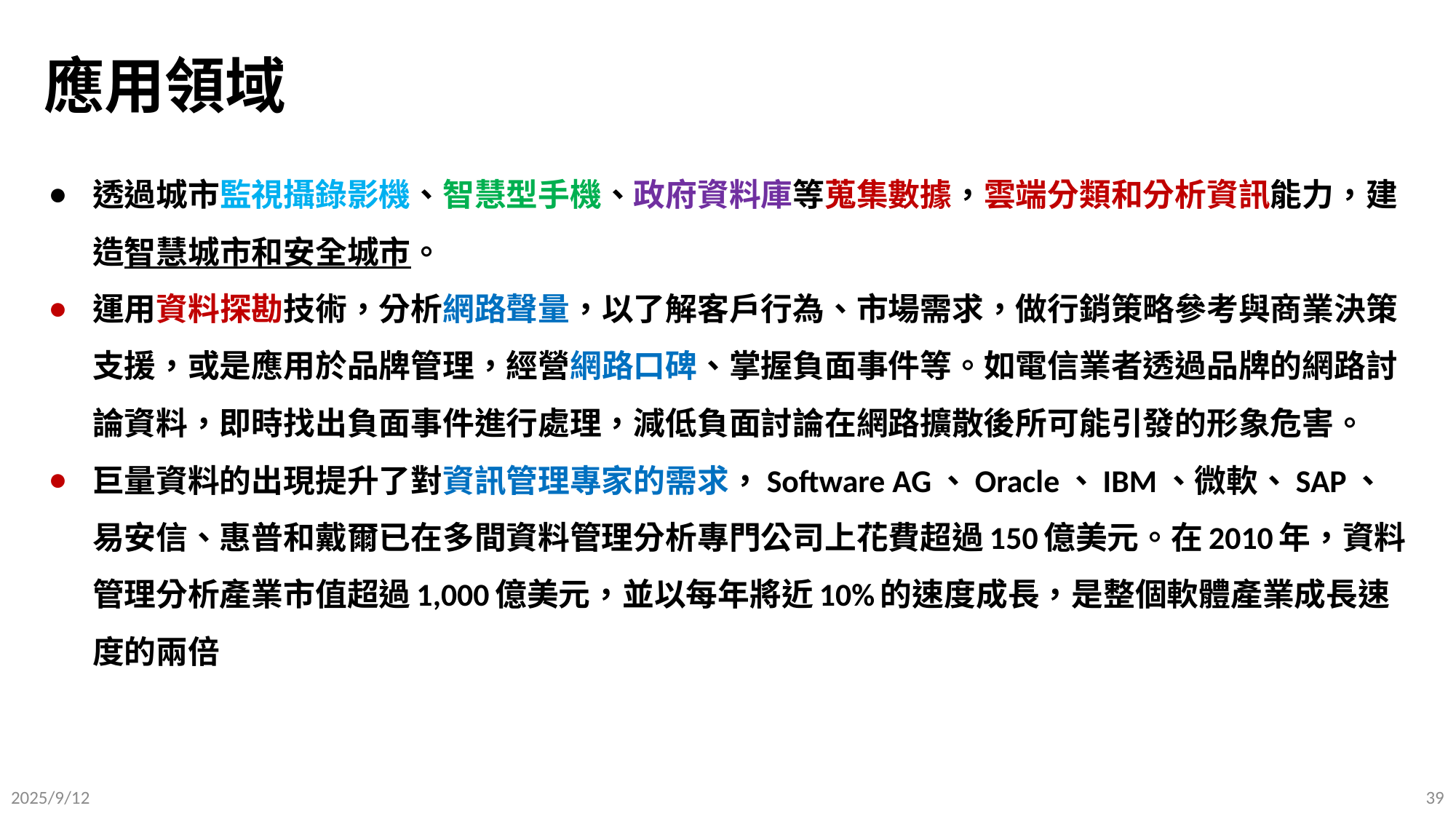

# 應用領域
透過城市監視攝錄影機、智慧型手機、政府資料庫等蒐集數據，雲端分類和分析資訊能力，建造智慧城市和安全城市。
運用資料探勘技術，分析網路聲量，以了解客戶行為、市場需求，做行銷策略參考與商業決策支援，或是應用於品牌管理，經營網路口碑、掌握負面事件等。如電信業者透過品牌的網路討論資料，即時找出負面事件進行處理，減低負面討論在網路擴散後所可能引發的形象危害。
巨量資料的出現提升了對資訊管理專家的需求，Software AG、Oracle、IBM、微軟、SAP、易安信、惠普和戴爾已在多間資料管理分析專門公司上花費超過150億美元。在2010年，資料管理分析產業市值超過1,000億美元，並以每年將近10%的速度成長，是整個軟體產業成長速度的兩倍

2025/9/12
39